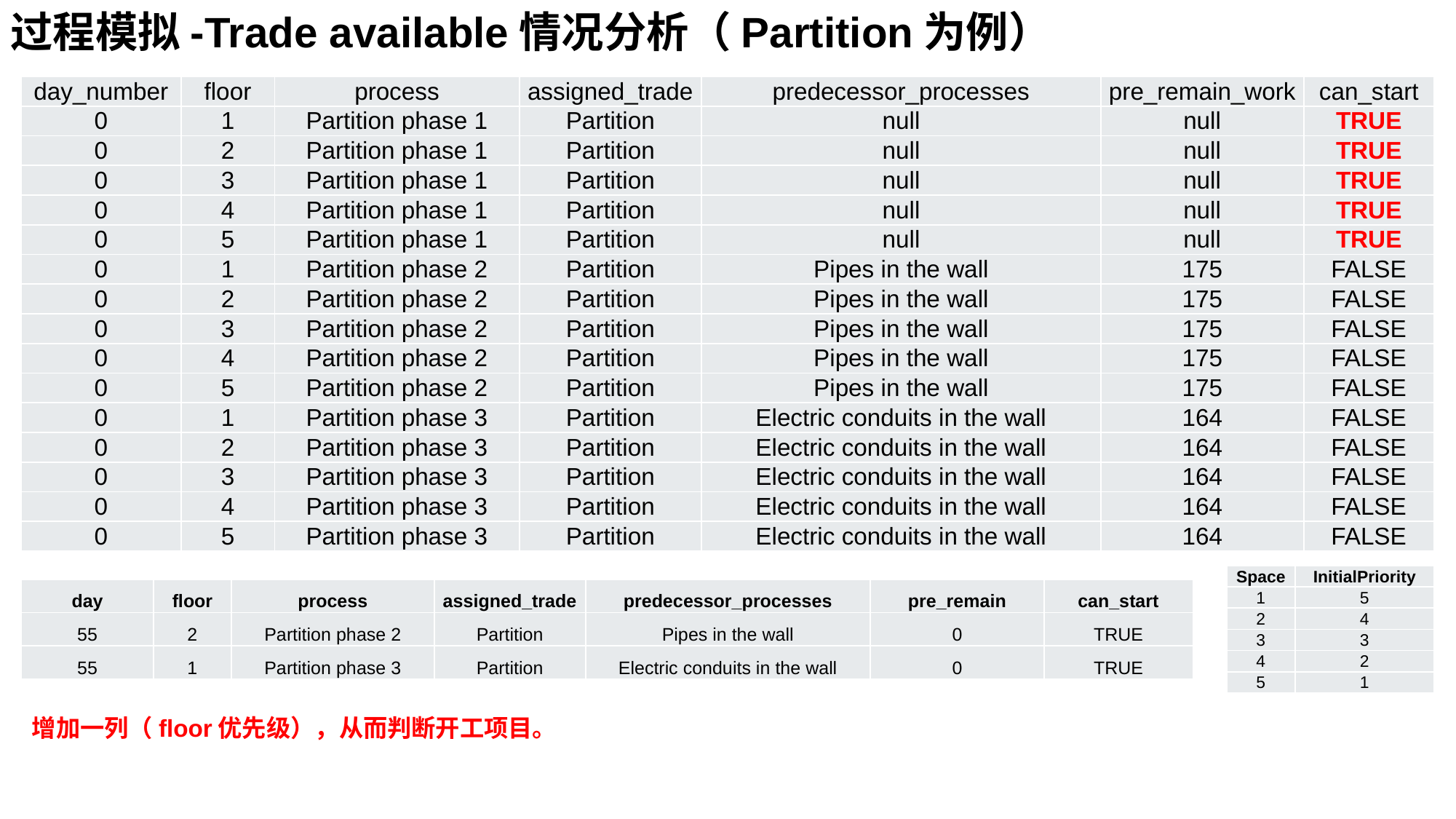

过程模拟-Trade available情况分析（Partition为例）
| day\_number | floor | process | assigned\_trade | predecessor\_processes | pre\_remain\_work | can\_start |
| --- | --- | --- | --- | --- | --- | --- |
| 0 | 1 | Partition phase 1 | Partition | null | null | TRUE |
| 0 | 2 | Partition phase 1 | Partition | null | null | TRUE |
| 0 | 3 | Partition phase 1 | Partition | null | null | TRUE |
| 0 | 4 | Partition phase 1 | Partition | null | null | TRUE |
| 0 | 5 | Partition phase 1 | Partition | null | null | TRUE |
| 0 | 1 | Partition phase 2 | Partition | Pipes in the wall | 175 | FALSE |
| 0 | 2 | Partition phase 2 | Partition | Pipes in the wall | 175 | FALSE |
| 0 | 3 | Partition phase 2 | Partition | Pipes in the wall | 175 | FALSE |
| 0 | 4 | Partition phase 2 | Partition | Pipes in the wall | 175 | FALSE |
| 0 | 5 | Partition phase 2 | Partition | Pipes in the wall | 175 | FALSE |
| 0 | 1 | Partition phase 3 | Partition | Electric conduits in the wall | 164 | FALSE |
| 0 | 2 | Partition phase 3 | Partition | Electric conduits in the wall | 164 | FALSE |
| 0 | 3 | Partition phase 3 | Partition | Electric conduits in the wall | 164 | FALSE |
| 0 | 4 | Partition phase 3 | Partition | Electric conduits in the wall | 164 | FALSE |
| 0 | 5 | Partition phase 3 | Partition | Electric conduits in the wall | 164 | FALSE |
| Space | InitialPriority |
| --- | --- |
| 1 | 5 |
| 2 | 4 |
| 3 | 3 |
| 4 | 2 |
| 5 | 1 |
| day | floor | process | assigned\_trade | predecessor\_processes | pre\_remain | can\_start |
| --- | --- | --- | --- | --- | --- | --- |
| 55 | 2 | Partition phase 2 | Partition | Pipes in the wall | 0 | TRUE |
| 55 | 1 | Partition phase 3 | Partition | Electric conduits in the wall | 0 | TRUE |
增加一列（floor优先级），从而判断开工项目。